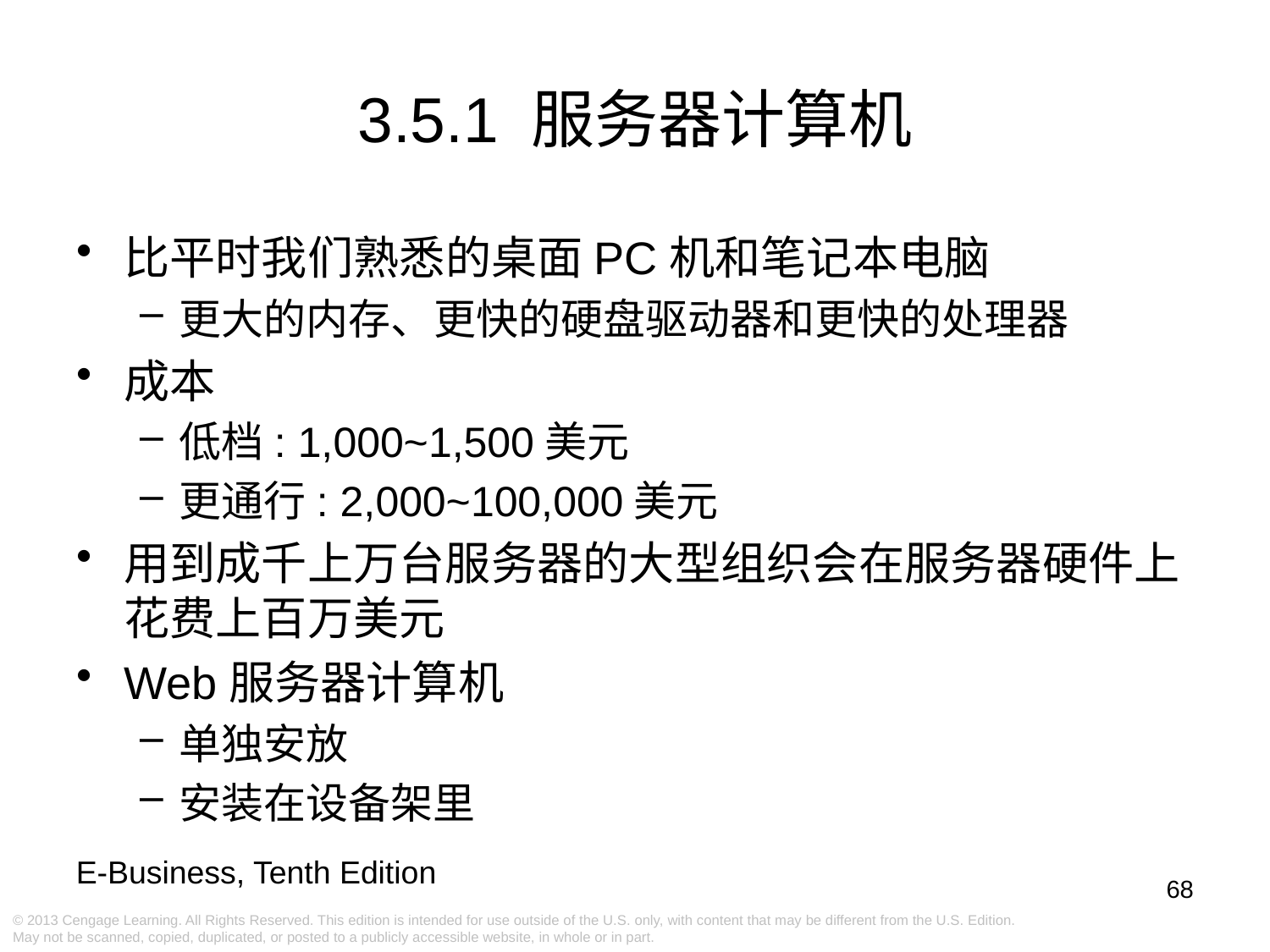

# 3.5.1 服务器计算机
比平时我们熟悉的桌面PC机和笔记本电脑
更大的内存、更快的硬盘驱动器和更快的处理器
成本
低档: 1,000~1,500美元
更通行: 2,000~100,000美元
用到成千上万台服务器的大型组织会在服务器硬件上花费上百万美元
Web服务器计算机
单独安放
安装在设备架里
68